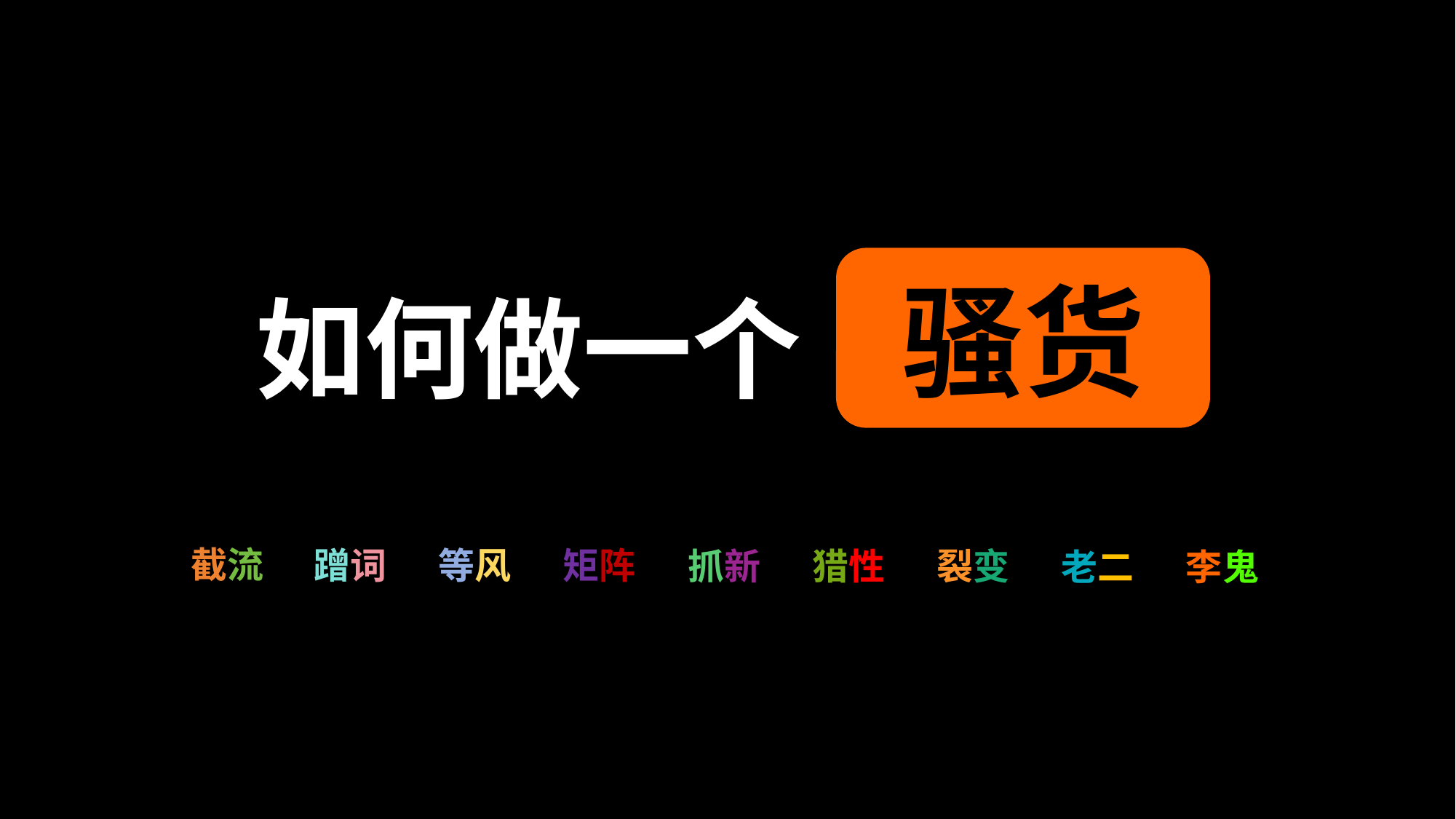

骚货
如何做一个
截流
蹭词
等风
矩阵
抓新
猎性
裂变
老二
李鬼